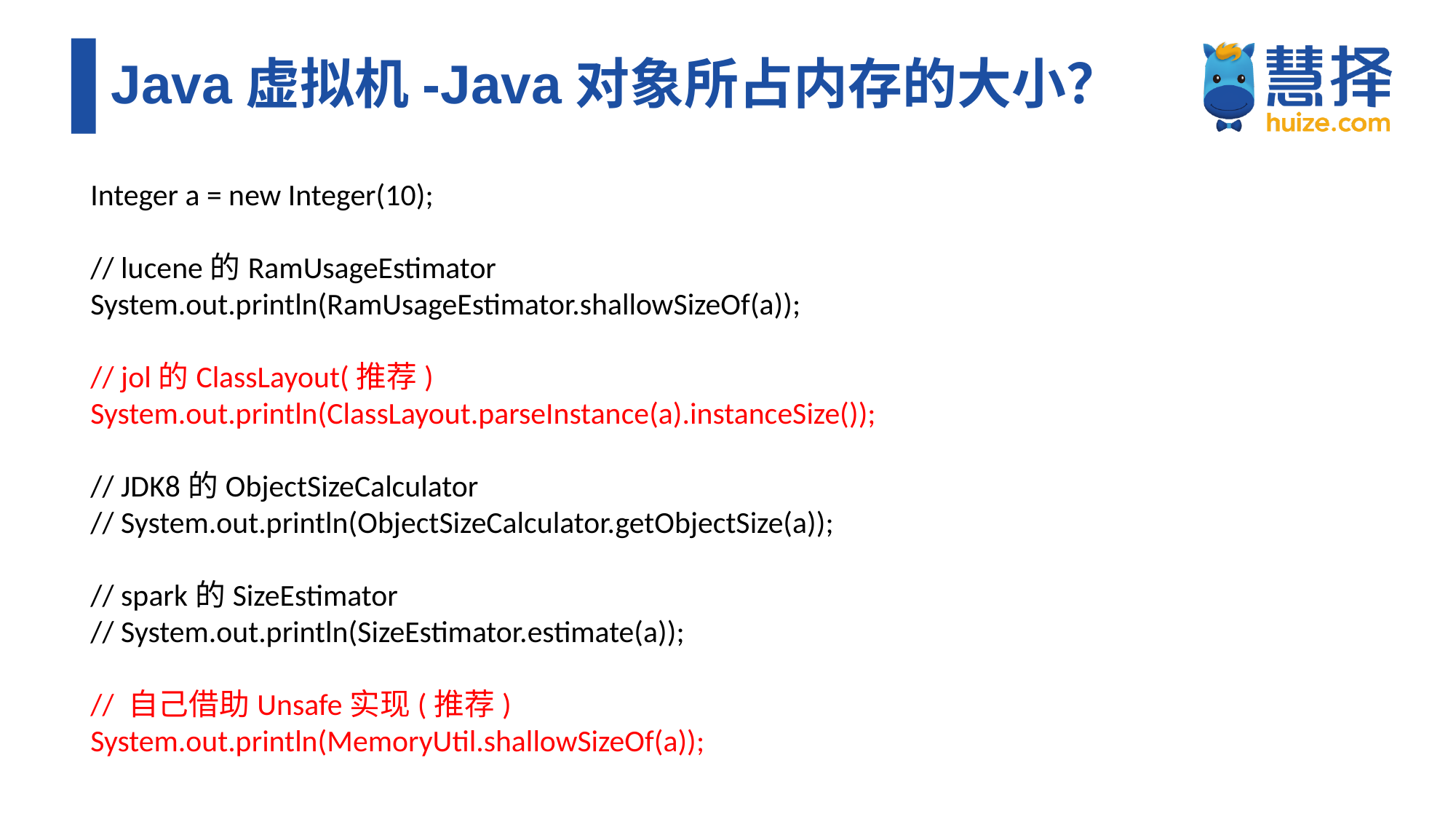

# Java虚拟机-Java对象所占内存的大小？
Integer a = new Integer(10);

// lucene的RamUsageEstimator
System.out.println(RamUsageEstimator.shallowSizeOf(a));

// jol的ClassLayout(推荐)
System.out.println(ClassLayout.parseInstance(a).instanceSize());

// JDK8的ObjectSizeCalculator
// System.out.println(ObjectSizeCalculator.getObjectSize(a));

// spark的SizeEstimator
// System.out.println(SizeEstimator.estimate(a));

// 自己借助Unsafe实现(推荐)
System.out.println(MemoryUtil.shallowSizeOf(a));